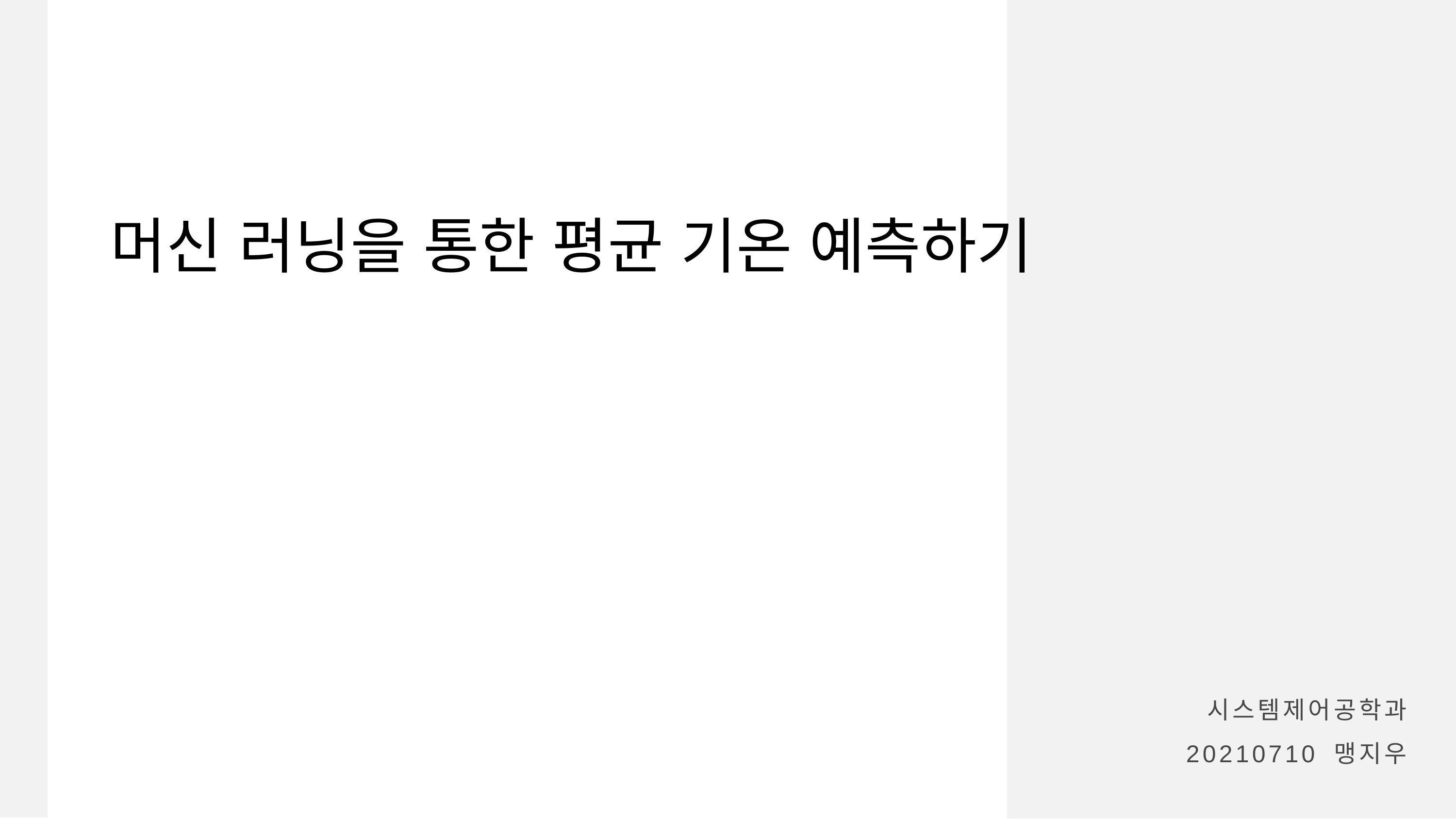

머신 러닝을 통한 평균 기온 예측하기
시스템제어공학과
20210710 맹지우